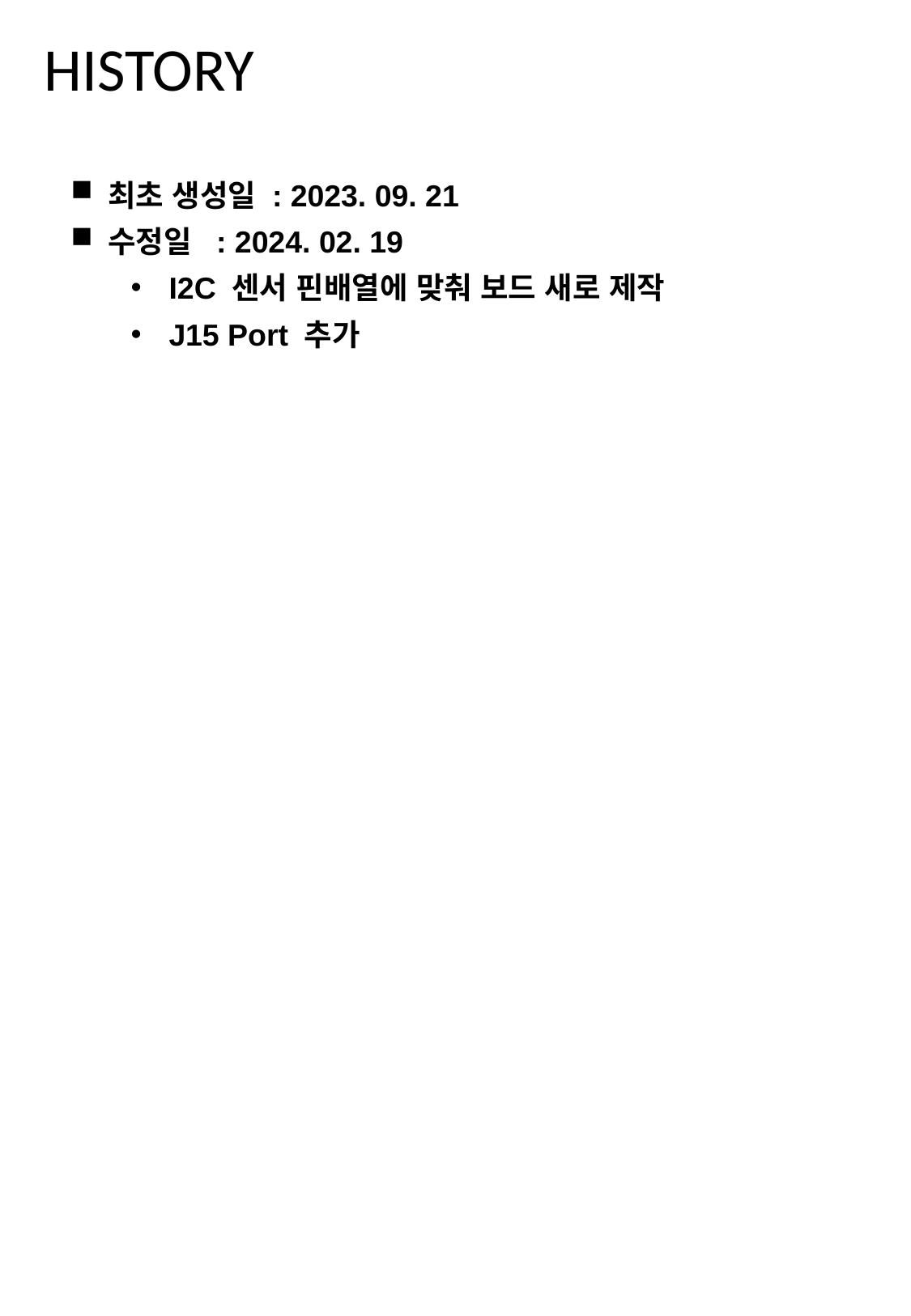

# HISTORY
최초 생성일 : 2023. 09. 21
수정일  : 2024. 02. 19
I2C 센서 핀배열에 맞춰 보드 새로 제작
J15 Port 추가